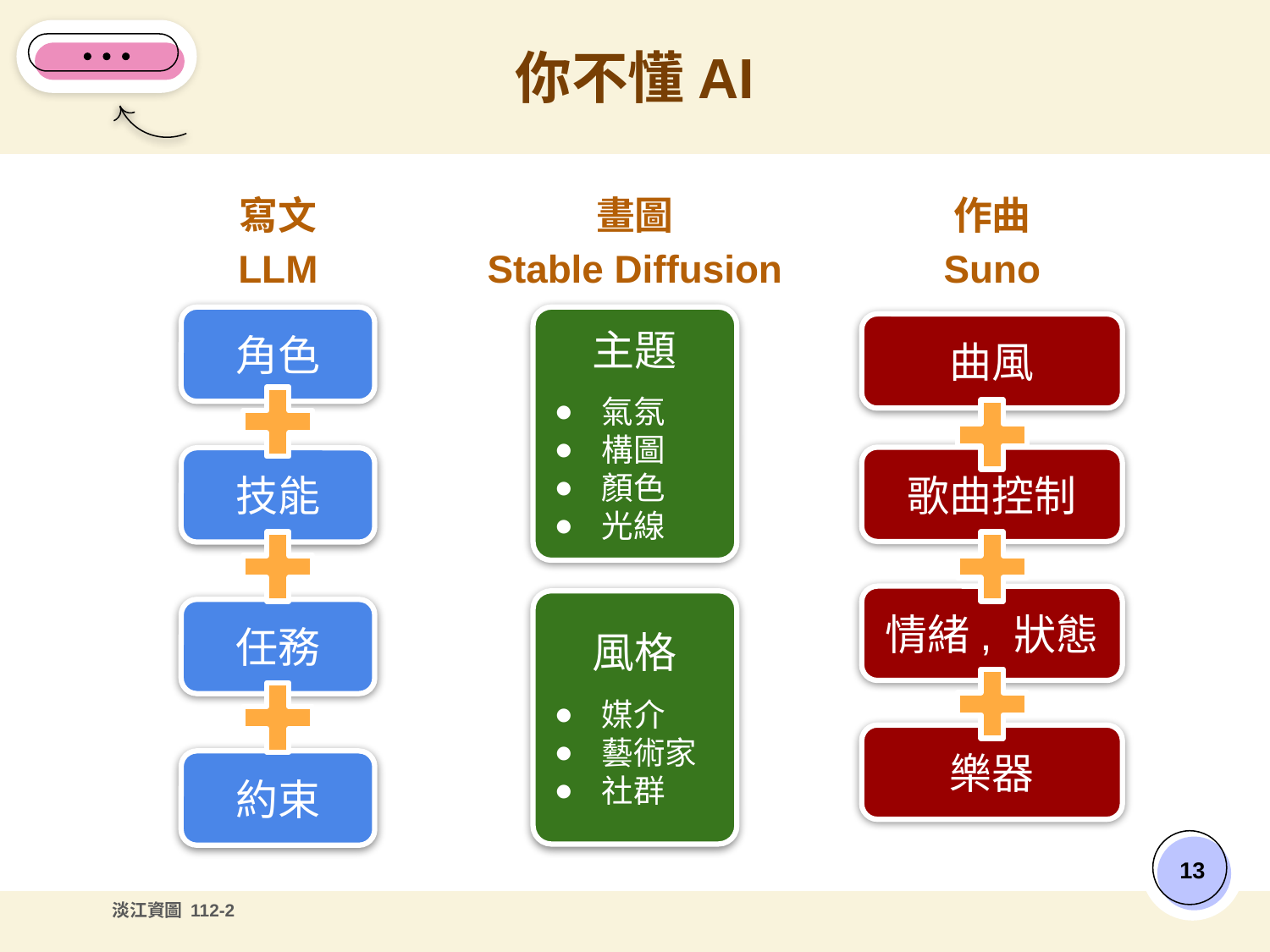

# 你不懂AI
寫文
LLM
畫圖
Stable Diffusion
作曲
Suno

角色
主題
氣氛
構圖
顏色
光線
曲風

歌曲控制
技能

情緒, 狀態
風格
媒介
藝術家
社群
任務

樂器
約束
13